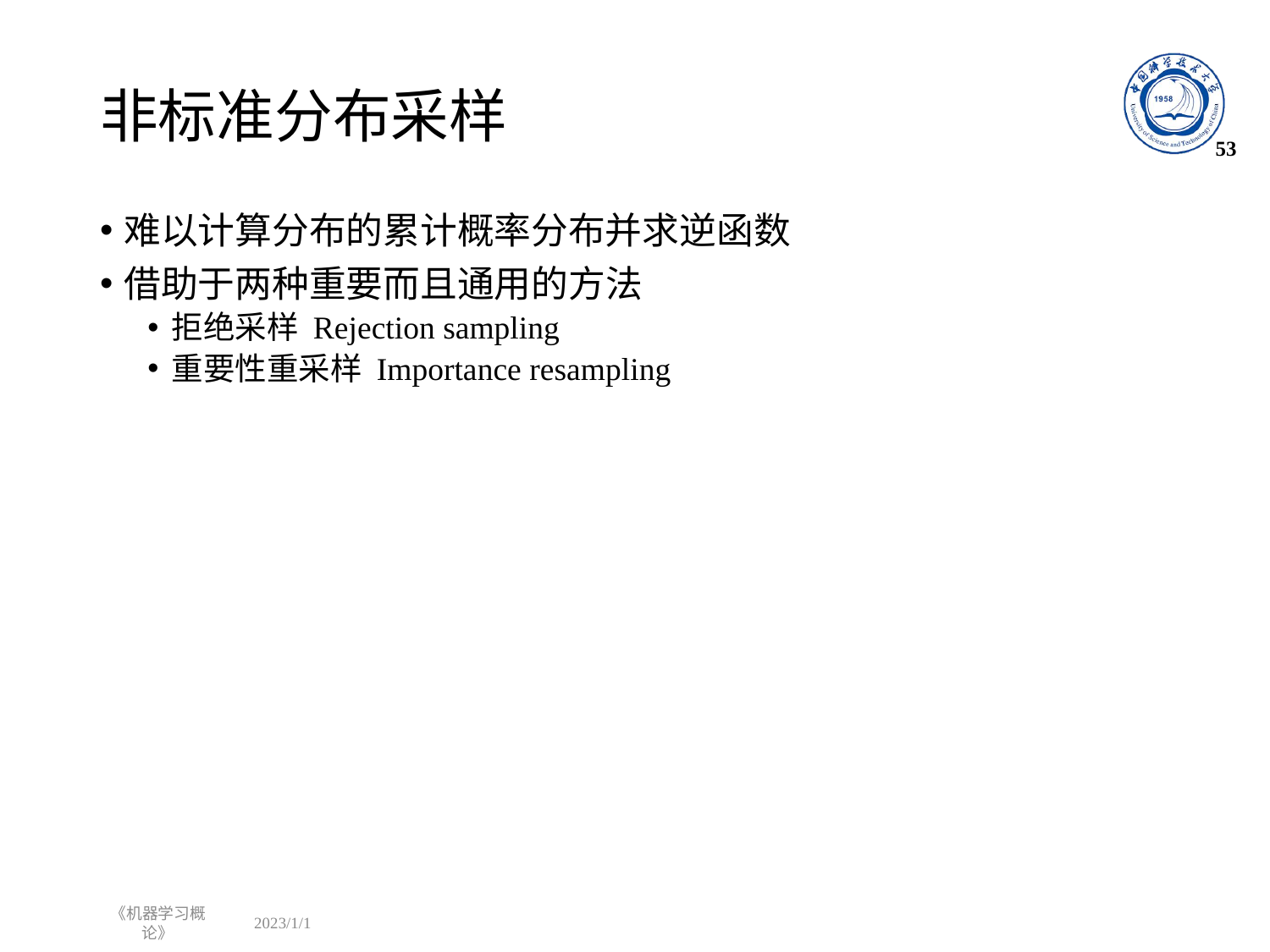

# 非标准分布采样
53
难以计算分布的累计概率分布并求逆函数
借助于两种重要而且通用的方法
拒绝采样 Rejection sampling
重要性重采样 Importance resampling

《机器学习概论》
2023/1/1